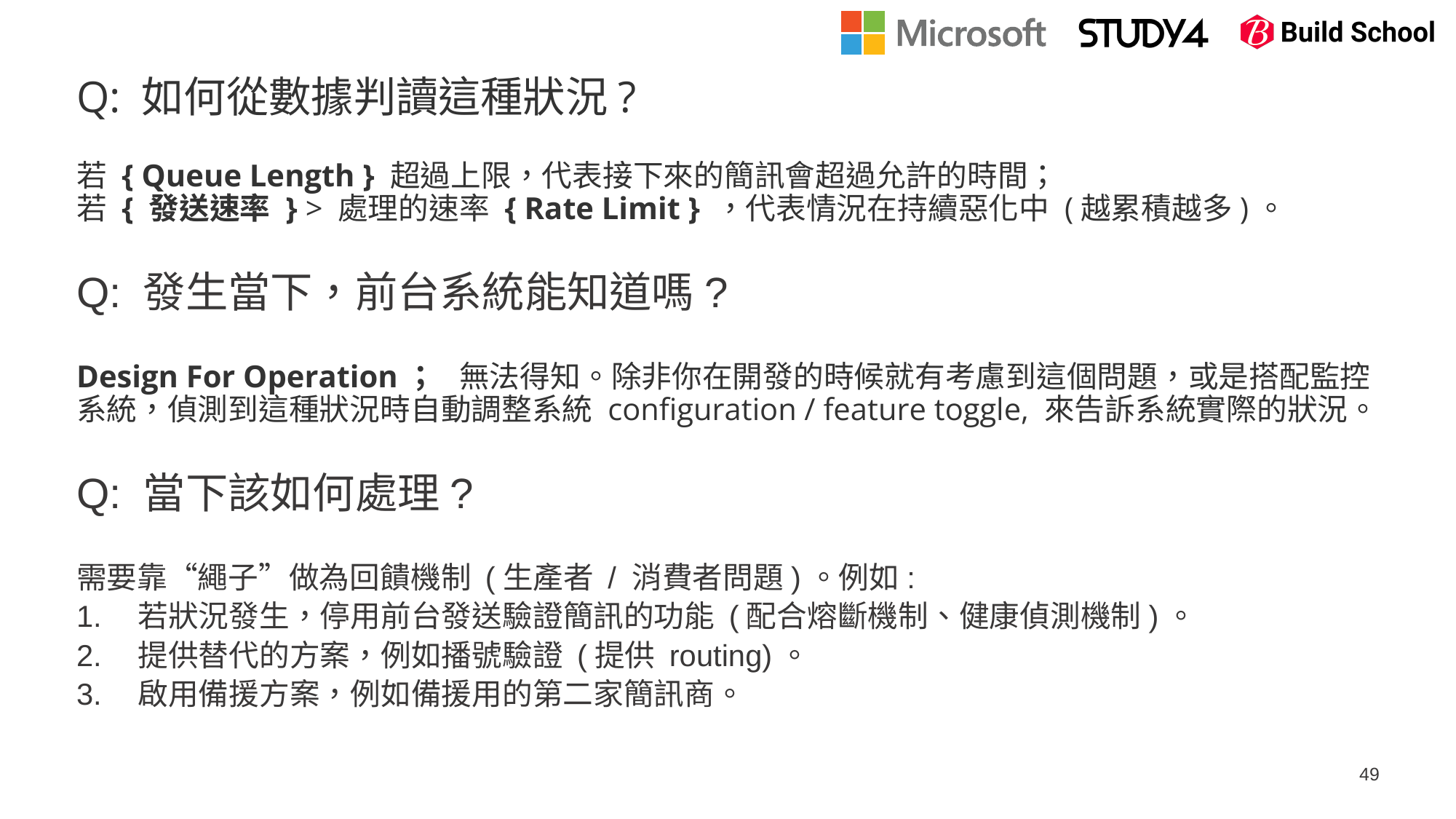

Q: 如何從數據判讀這種狀況?
若 { Queue Length } 超過上限，代表接下來的簡訊會超過允許的時間；
若 { 發送速率 } > 處理的速率 { Rate Limit } ，代表情況在持續惡化中 (越累積越多)。

Q: 發生當下，前台系統能知道嗎?

Design For Operation；   無法得知。除非你在開發的時候就有考慮到這個問題，或是搭配監控系統，偵測到這種狀況時自動調整系統 configuration / feature toggle, 來告訴系統實際的狀況。

Q: 當下該如何處理?

需要靠“繩子”做為回饋機制 (生產者 / 消費者問題)。例如:
若狀況發生，停用前台發送驗證簡訊的功能 (配合熔斷機制、健康偵測機制)。
提供替代的方案，例如播號驗證 (提供 routing)。
啟用備援方案，例如備援用的第二家簡訊商。

49